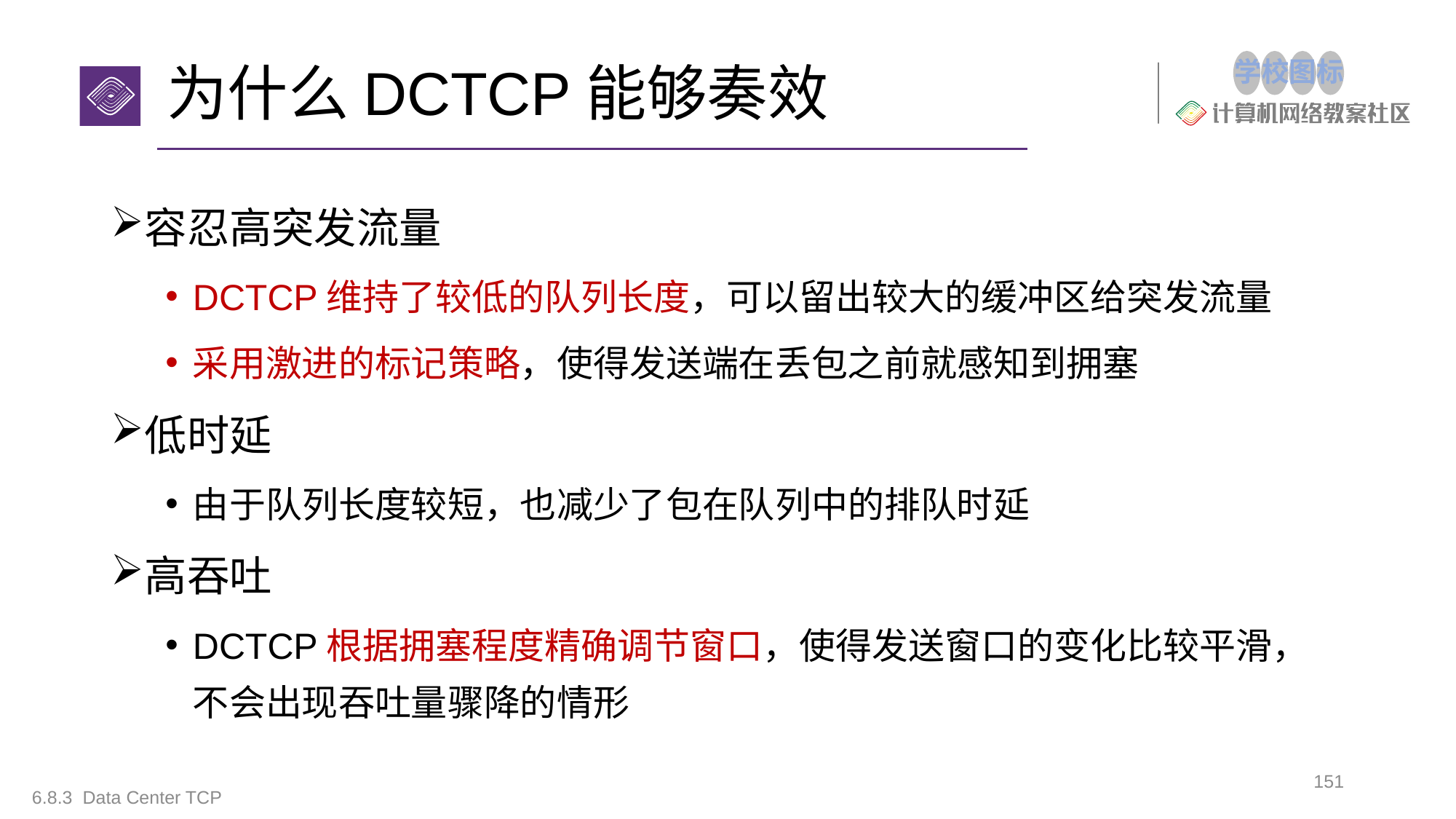

# 为什么DCTCP能够奏效
容忍高突发流量
DCTCP维持了较低的队列长度，可以留出较大的缓冲区给突发流量
采用激进的标记策略，使得发送端在丢包之前就感知到拥塞
低时延
由于队列长度较短，也减少了包在队列中的排队时延
高吞吐
DCTCP根据拥塞程度精确调节窗口，使得发送窗口的变化比较平滑，不会出现吞吐量骤降的情形
151
6.8.3  Data Center TCP